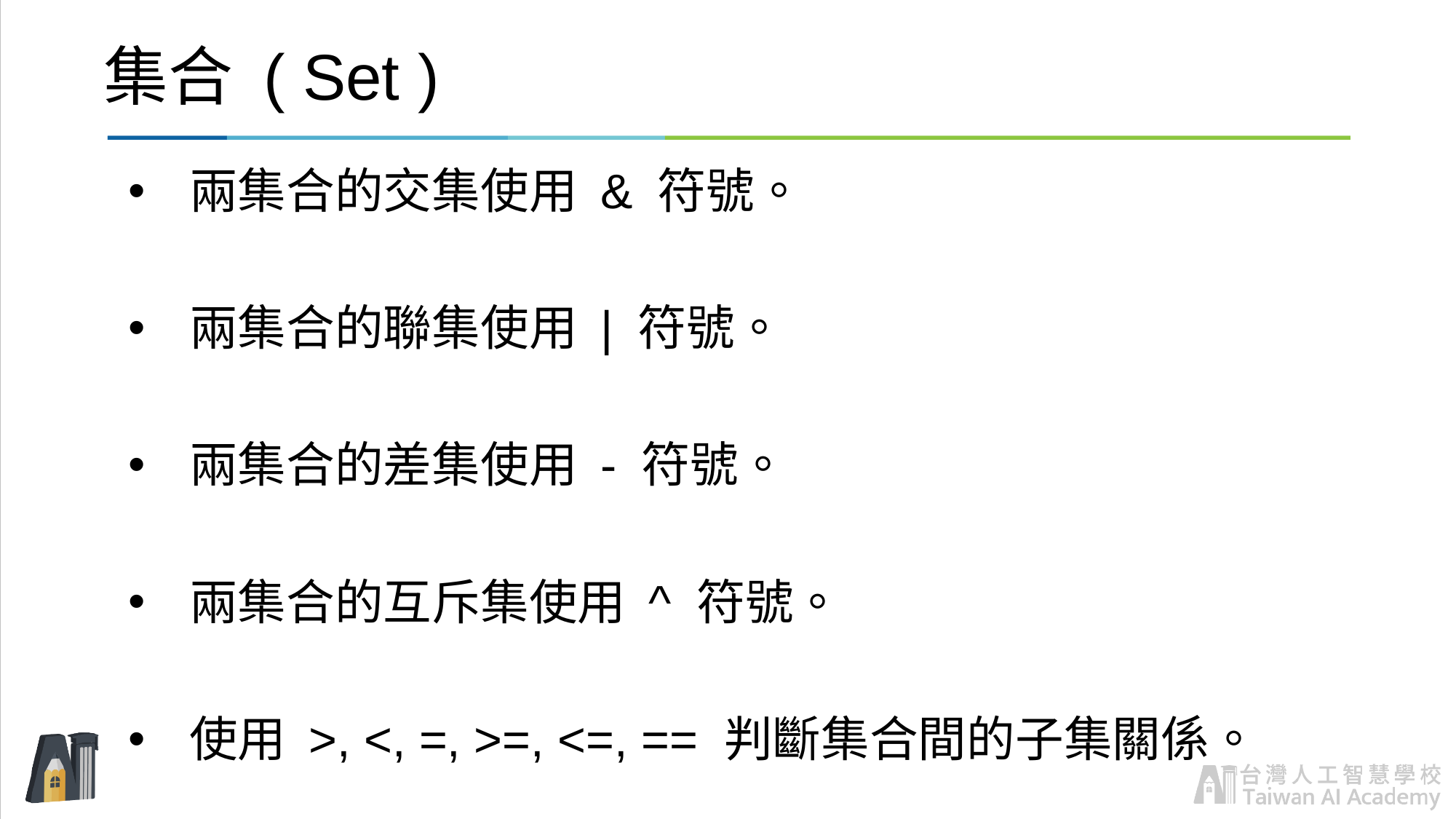

# 集合 ( Set )
兩集合的交集使用 & 符號。

兩集合的聯集使用 | 符號。

兩集合的差集使用 - 符號。

兩集合的互斥集使用 ^ 符號。

使用 >, <, =, >=, <=, == 判斷集合間的子集關係。